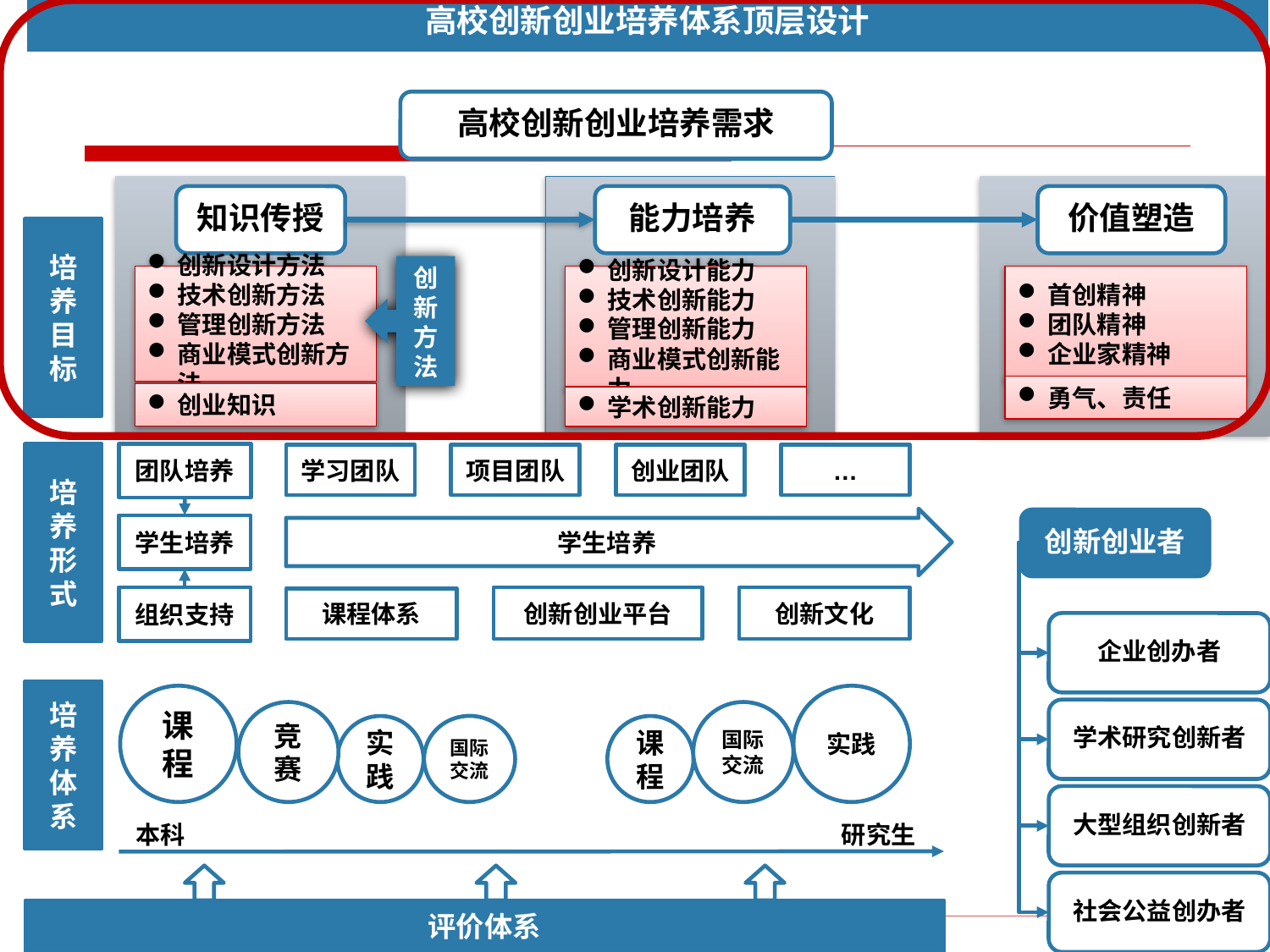

高校创新创业培养体系顶层设计
高校创新创业培养需求
知识传授
价值塑造
培
养
形
式
团队培养
学习团队
项目团队
创业团队
…
学生培养
创新创业者
学生培养
组织支持
创新创业平台
创新文化
课程体系
企业创办者
培
养
体系
课程
实践
学术研究创新者
竞赛
国际交流
国际
交流
实践
课程
大型组织创新者
本科
研究生

社会公益创办者
评价体系

能力培养
培
养
目标
创新方法
创新设计方法
技术创新方法
管理创新方法
商业模式创新方法
创新设计能力
技术创新能力
管理创新能力
商业模式创新能力
学术创新能力
首创精神
团队精神
企业家精神
勇气、责任
创业知识
20